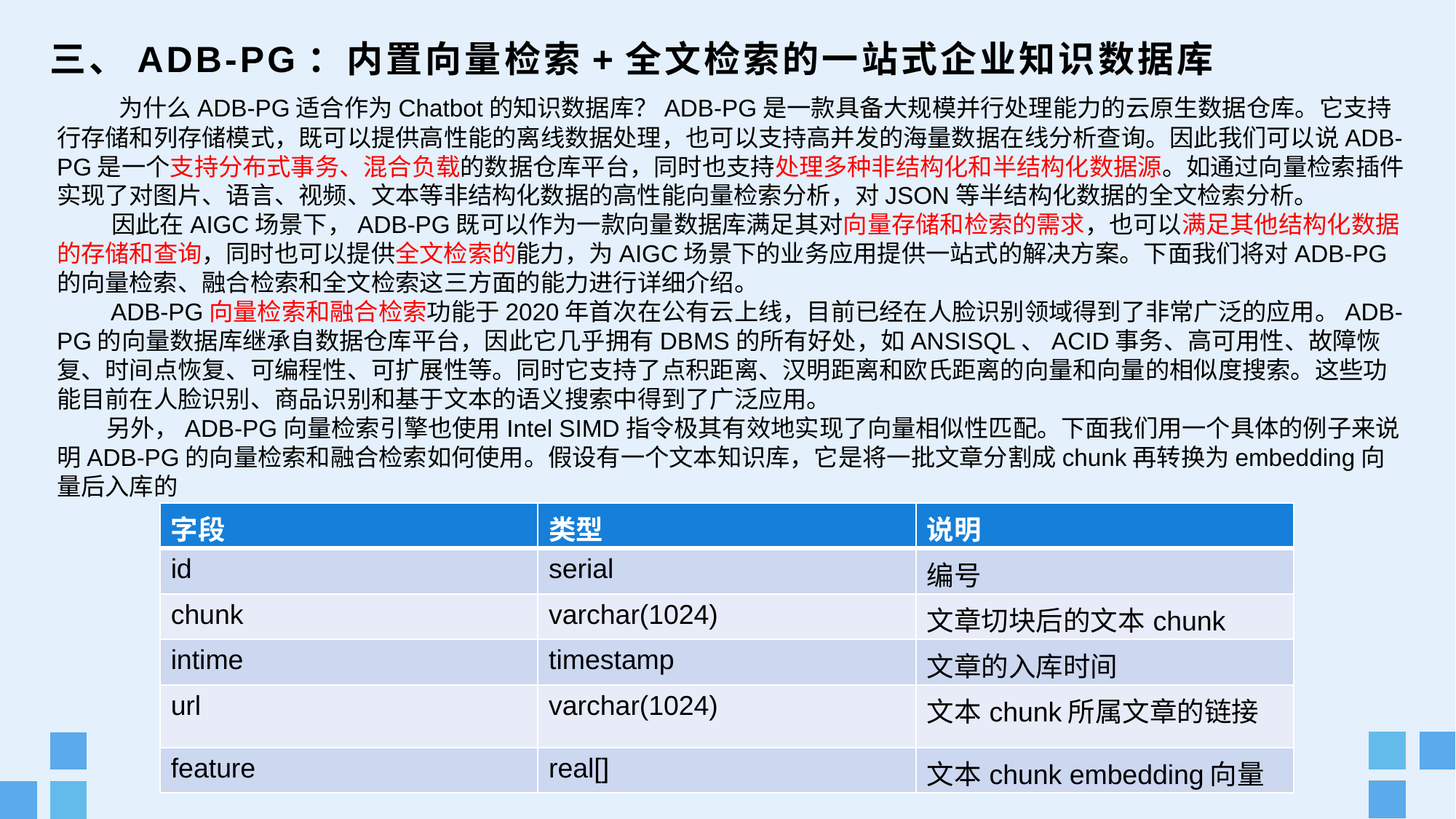

# 三、ADB-PG：内置向量检索+全文检索的一站式企业知识数据库
         为什么ADB-PG适合作为Chatbot的知识数据库？ADB-PG是一款具备大规模并行处理能力的云原生数据仓库。它支持行存储和列存储模式，既可以提供高性能的离线数据处理，也可以支持高并发的海量数据在线分析查询。因此我们可以说ADB-PG是一个支持分布式事务、混合负载的数据仓库平台，同时也支持处理多种非结构化和半结构化数据源。如通过向量检索插件实现了对图片、语言、视频、文本等非结构化数据的高性能向量检索分析，对JSON等半结构化数据的全文检索分析。
         因此在AIGC场景下，ADB-PG既可以作为一款向量数据库满足其对向量存储和检索的需求，也可以满足其他结构化数据的存储和查询，同时也可以提供全文检索的能力，为AIGC场景下的业务应用提供一站式的解决方案。下面我们将对ADB-PG的向量检索、融合检索和全文检索这三方面的能力进行详细介绍。
        ADB-PG向量检索和融合检索功能于2020年首次在公有云上线，目前已经在人脸识别领域得到了非常广泛的应用。ADB-PG的向量数据库继承自数据仓库平台，因此它几乎拥有DBMS的所有好处，如ANSISQL、ACID事务、高可用性、故障恢复、时间点恢复、可编程性、可扩展性等。同时它支持了点积距离、汉明距离和欧氏距离的向量和向量的相似度搜索。这些功能目前在人脸识别、商品识别和基于文本的语义搜索中得到了广泛应用。
        另外，ADB-PG向量检索引擎也使用Intel SIMD指令极其有效地实现了向量相似性匹配。下面我们用一个具体的例子来说明ADB-PG的向量检索和融合检索如何使用。假设有一个文本知识库，它是将一批文章分割成chunk再转换为embedding向量后入库的

| 字段 | 类型 | 说明 |
| --- | --- | --- |
| id | serial | 编号 |
| chunk | varchar(1024) | 文章切块后的文本chunk |
| intime | timestamp | 文章的入库时间 |
| url | varchar(1024) | 文本chunk所属文章的链接 |
| feature | real[] | 文本chunk embedding向量 |